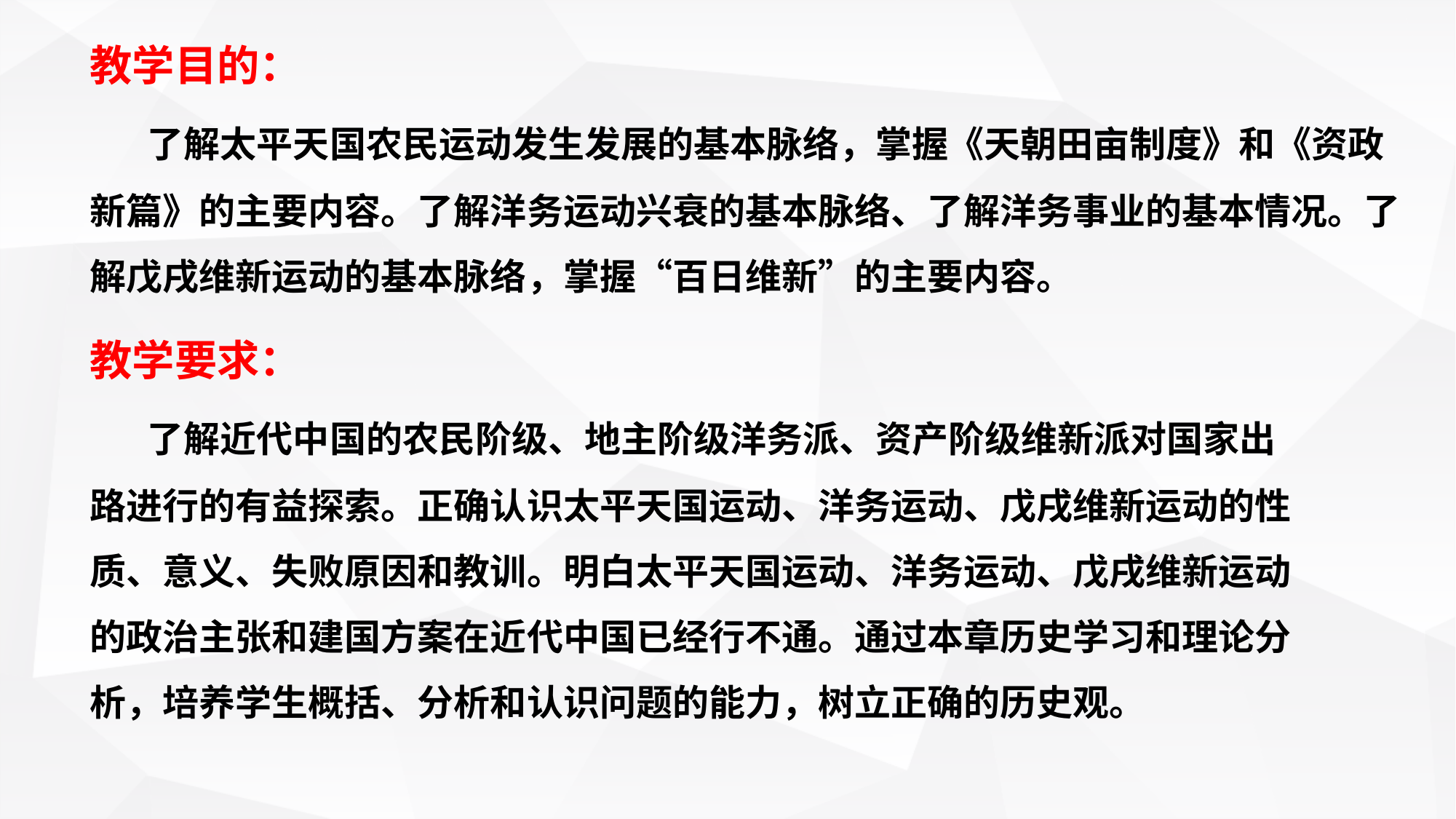

教学目的：
     了解太平天国农民运动发生发展的基本脉络，掌握《天朝田亩制度》和《资政新篇》的主要内容。了解洋务运动兴衰的基本脉络、了解洋务事业的基本情况。了解戊戌维新运动的基本脉络，掌握“百日维新”的主要内容。
教学要求：
     了解近代中国的农民阶级、地主阶级洋务派、资产阶级维新派对国家出路进行的有益探索。正确认识太平天国运动、洋务运动、戊戌维新运动的性质、意义、失败原因和教训。明白太平天国运动、洋务运动、戊戌维新运动的政治主张和建国方案在近代中国已经行不通。通过本章历史学习和理论分析，培养学生概括、分析和认识问题的能力，树立正确的历史观。